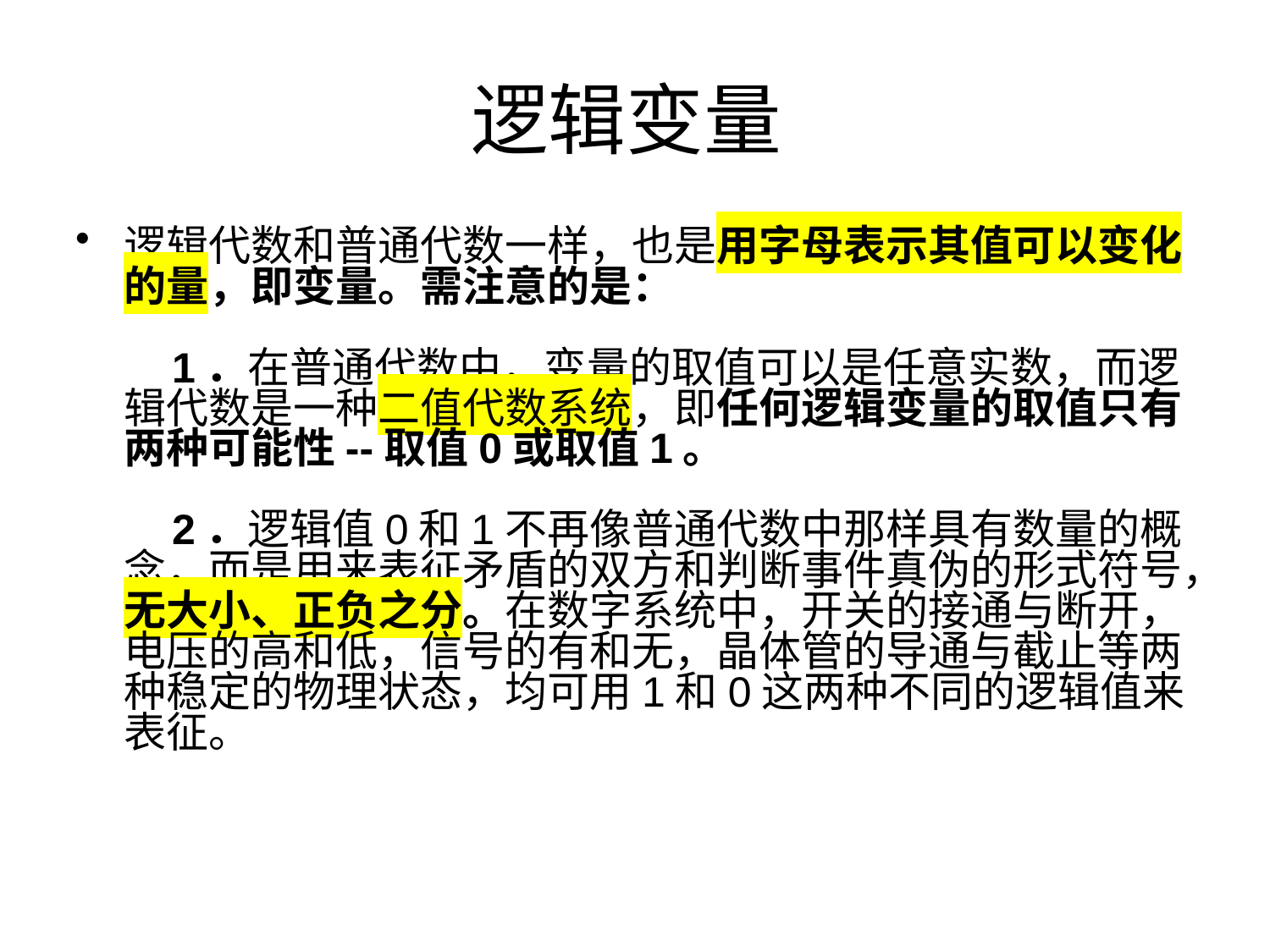

# 逻辑变量
逻辑代数和普通代数一样，也是用字母表示其值可以变化的量，即变量。需注意的是：
    1．在普通代数中，变量的取值可以是任意实数，而逻辑代数是一种二值代数系统，即任何逻辑变量的取值只有两种可能性--取值0或取值1。
    2．逻辑值0和1不再像普通代数中那样具有数量的概念，而是用来表征矛盾的双方和判断事件真伪的形式符号，无大小、正负之分。在数字系统中，开关的接通与断开，电压的高和低，信号的有和无，晶体管的导通与截止等两种稳定的物理状态，均可用1和0这两种不同的逻辑值来表征。